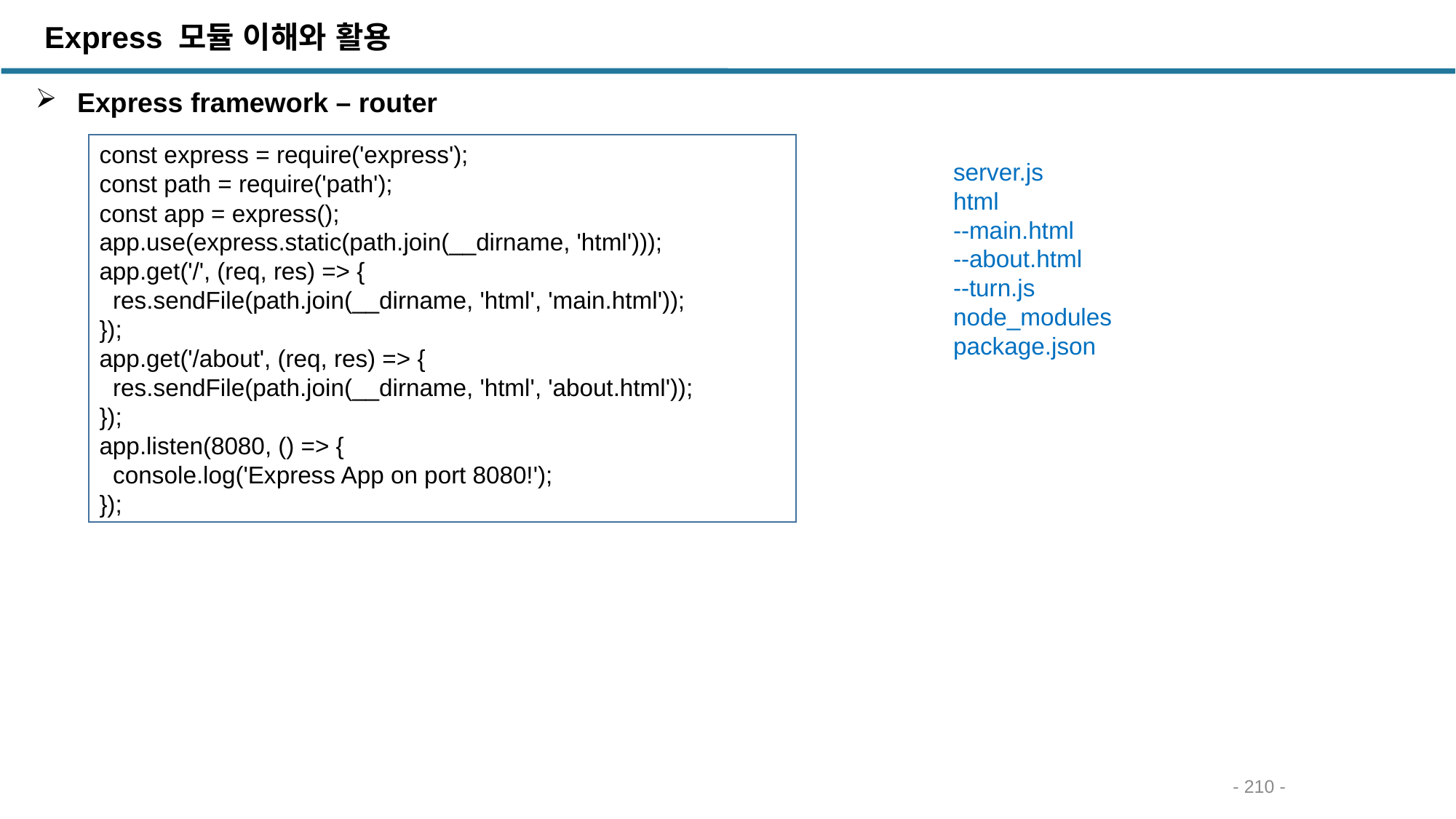

Express 모듈 이해와 활용
 Express framework – router
const express = require('express');
const path = require('path');
const app = express();
app.use(express.static(path.join(__dirname, 'html')));
app.get('/', (req, res) => {
  res.sendFile(path.join(__dirname, 'html', 'main.html'));
});
app.get('/about', (req, res) => {
  res.sendFile(path.join(__dirname, 'html', 'about.html'));
});
app.listen(8080, () => {
  console.log('Express App on port 8080!');
});
server.js
html
--main.html
--about.html
--turn.js
node_modules
package.json
- 210 -